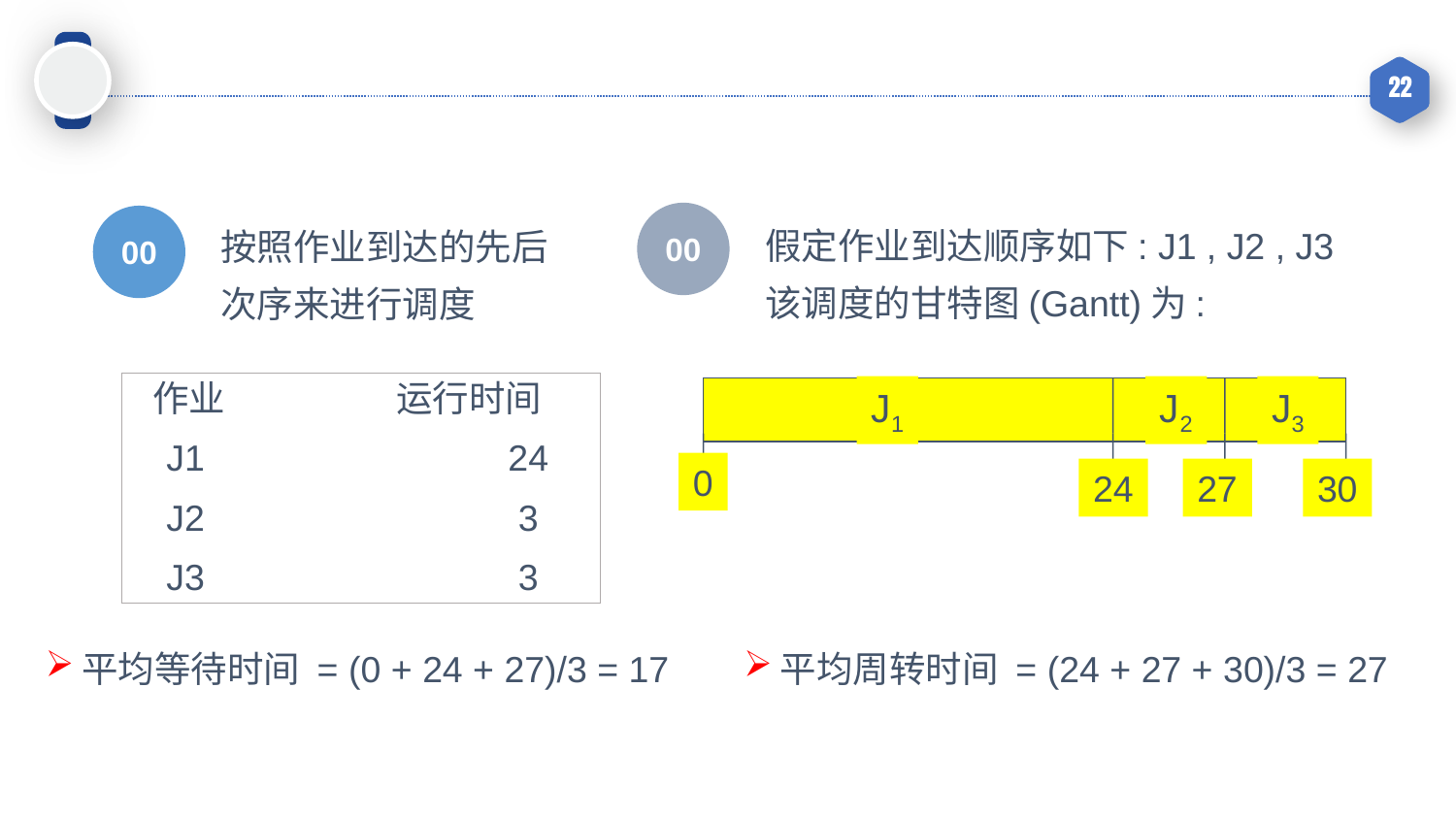

假定作业到达顺序如下: J1 , J2 , J3  该调度的甘特图(Gantt)为:
按照作业到达的先后次序来进行调度
00
00
 作业	              运行时间
   J1		        24
   J2 		         3
   J3		         3

J1
J2
J3

0
24
27
30
平均等待时间 = (0 + 24 + 27)/3 = 17
平均周转时间 = (24 + 27 + 30)/3 = 27